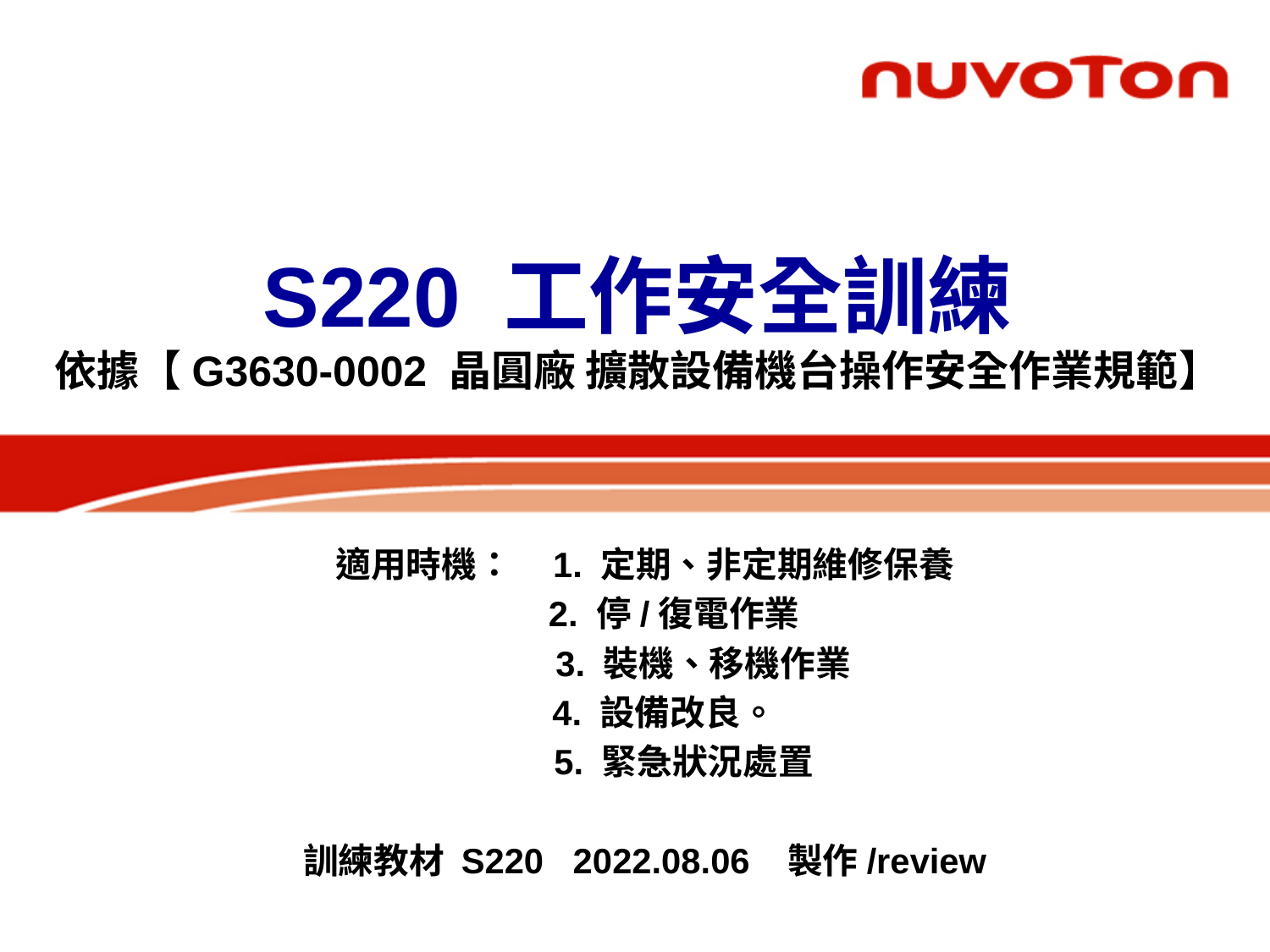

S220 工作安全訓練
依據【G3630-0002 晶圓廠 擴散設備機台操作安全作業規範】
適用時機：    1. 定期、非定期維修保養
      2. 停/復電作業
            3. 裝機、移機作業
    4. 設備改良。
        5. 緊急狀況處置

訓練教材 S220   2022.08.06   製作/review